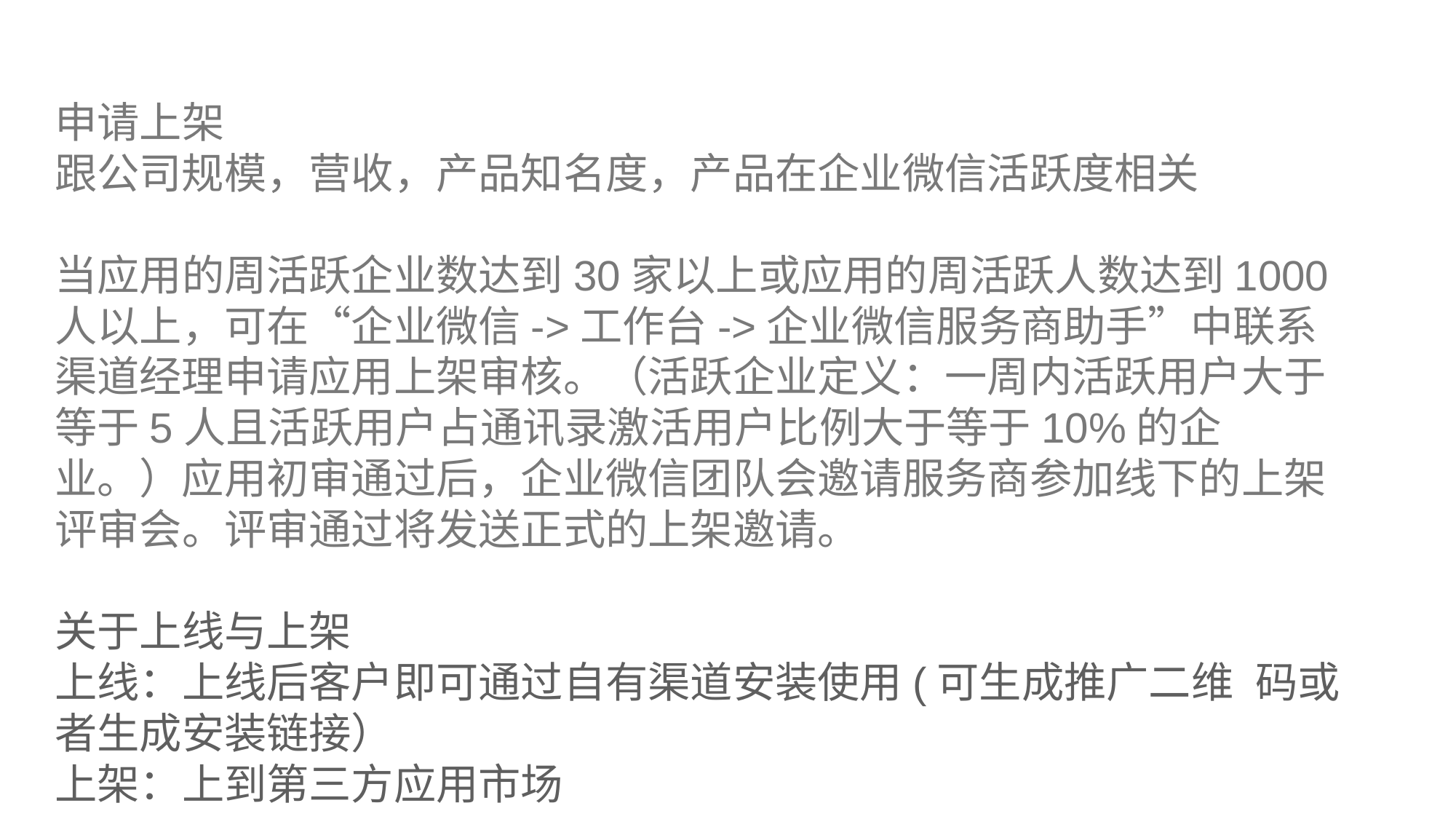

申请上架
跟公司规模，营收，产品知名度，产品在企业微信活跃度相关

当应用的周活跃企业数达到30家以上或应用的周活跃人数达到1000人以上，可在“企业微信->工作台->企业微信服务商助手”中联系渠道经理申请应用上架审核。（活跃企业定义：一周内活跃用户大于等于5人且活跃用户占通讯录激活用户比例大于等于10%的企业。）应用初审通过后，企业微信团队会邀请服务商参加线下的上架评审会。评审通过将发送正式的上架邀请。

关于上线与上架
上线：上线后客户即可通过自有渠道安装使用(可生成推广二维	码或者生成安装链接）
上架：上到第三方应用市场